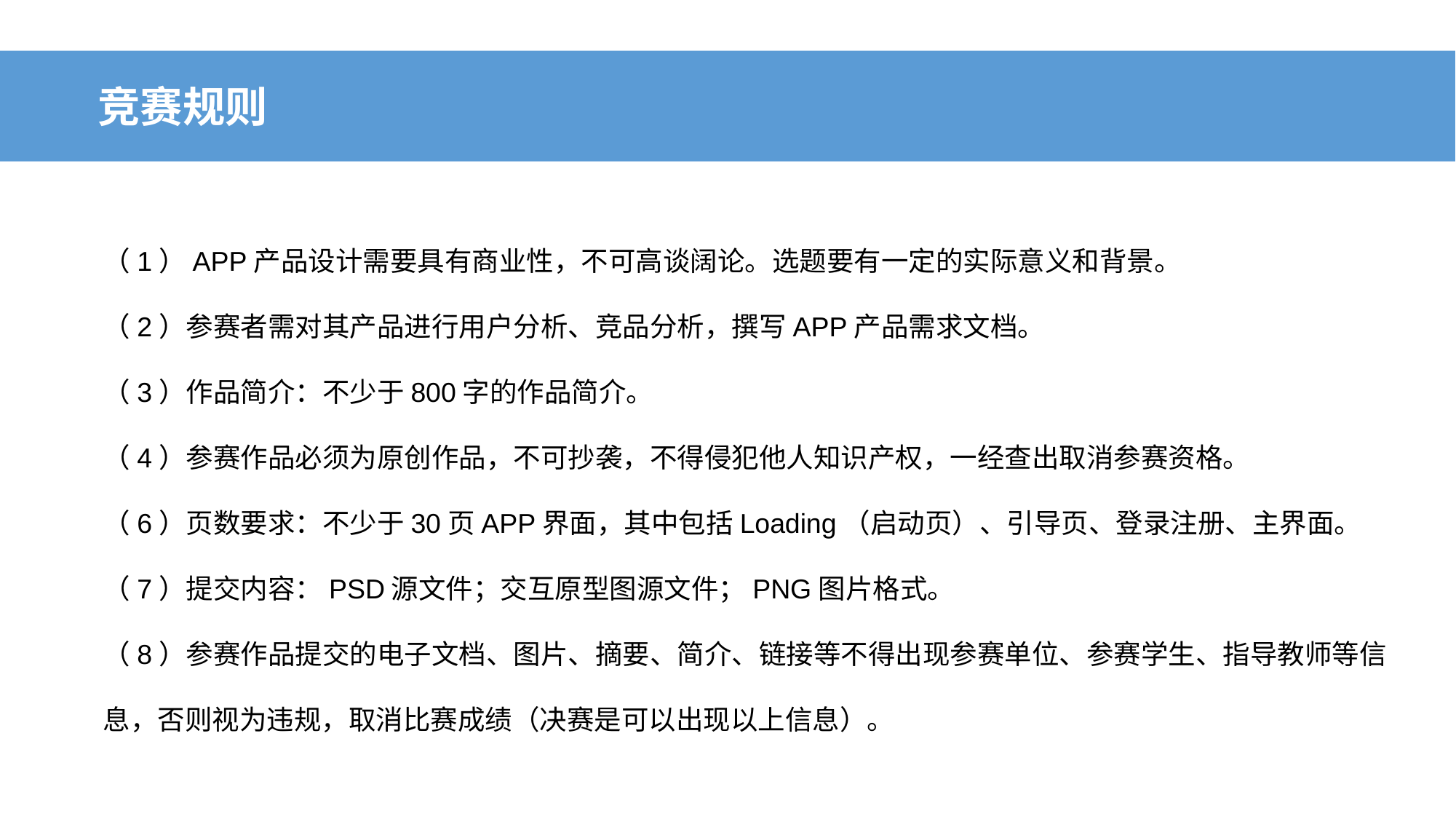

竞赛规则
（1）APP产品设计需要具有商业性，不可高谈阔论。选题要有一定的实际意义和背景。
（2）参赛者需对其产品进行用户分析、竞品分析，撰写APP产品需求文档。
（3）作品简介：不少于800字的作品简介。
（4）参赛作品必须为原创作品，不可抄袭，不得侵犯他人知识产权，一经查出取消参赛资格。
（6）页数要求：不少于30页APP界面，其中包括Loading（启动页）、引导页、登录注册、主界面。
（7）提交内容：PSD源文件；交互原型图源文件；PNG图片格式。
（8）参赛作品提交的电子文档、图片、摘要、简介、链接等不得出现参赛单位、参赛学生、指导教师等信息，否则视为违规，取消比赛成绩（决赛是可以出现以上信息）。